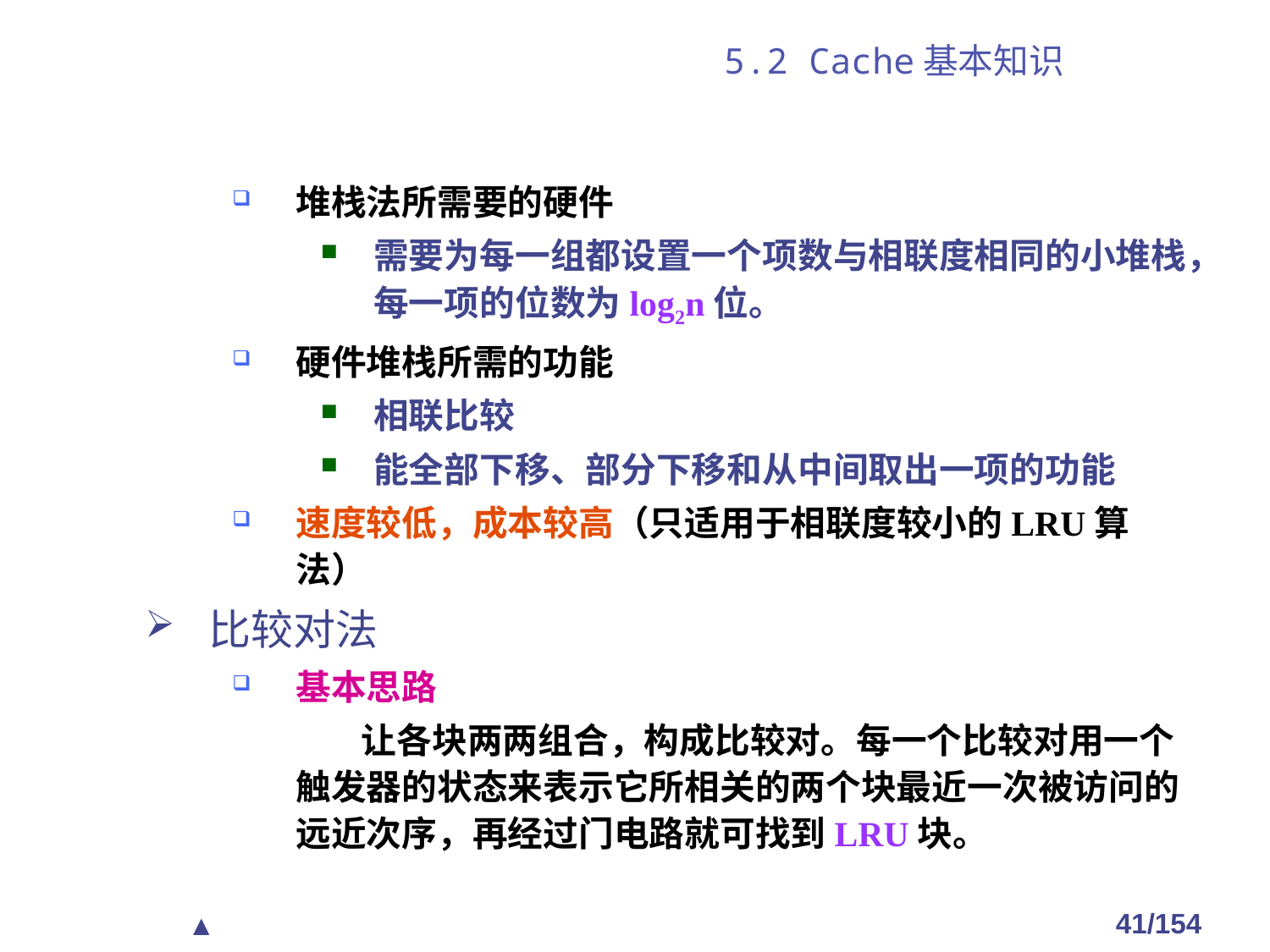

# 5.2 Cache基本知识
堆栈法所需要的硬件
需要为每一组都设置一个项数与相联度相同的小堆栈，每一项的位数为log2n位。
硬件堆栈所需的功能
相联比较
能全部下移、部分下移和从中间取出一项的功能
速度较低，成本较高（只适用于相联度较小的LRU算法）
比较对法
基本思路
               让各块两两组合，构成比较对。每一个比较对用一个触发器的状态来表示它所相关的两个块最近一次被访问的远近次序，再经过门电路就可找到LRU块。